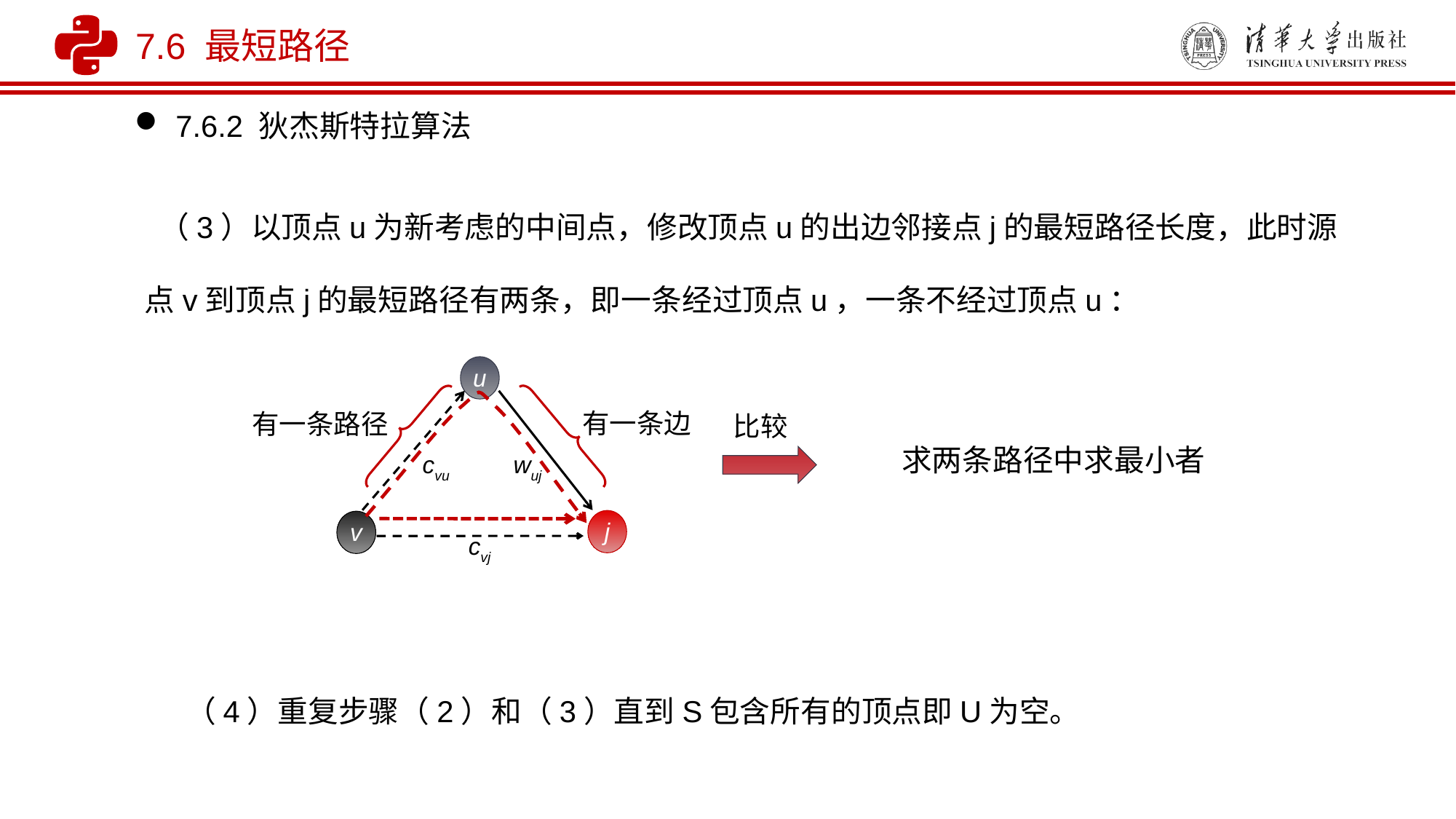

7.6 最短路径
7.6.2 狄杰斯特拉算法
 （3）以顶点u为新考虑的中间点，修改顶点u的出边邻接点j的最短路径长度，此时源点v到顶点j的最短路径有两条，即一条经过顶点u，一条不经过顶点u：
u

有一条边
有一条路径
cvu
wuj
j
v
cvj

比较
求两条路径中求最小者

（4）重复步骤（2）和（3）直到S包含所有的顶点即U为空。